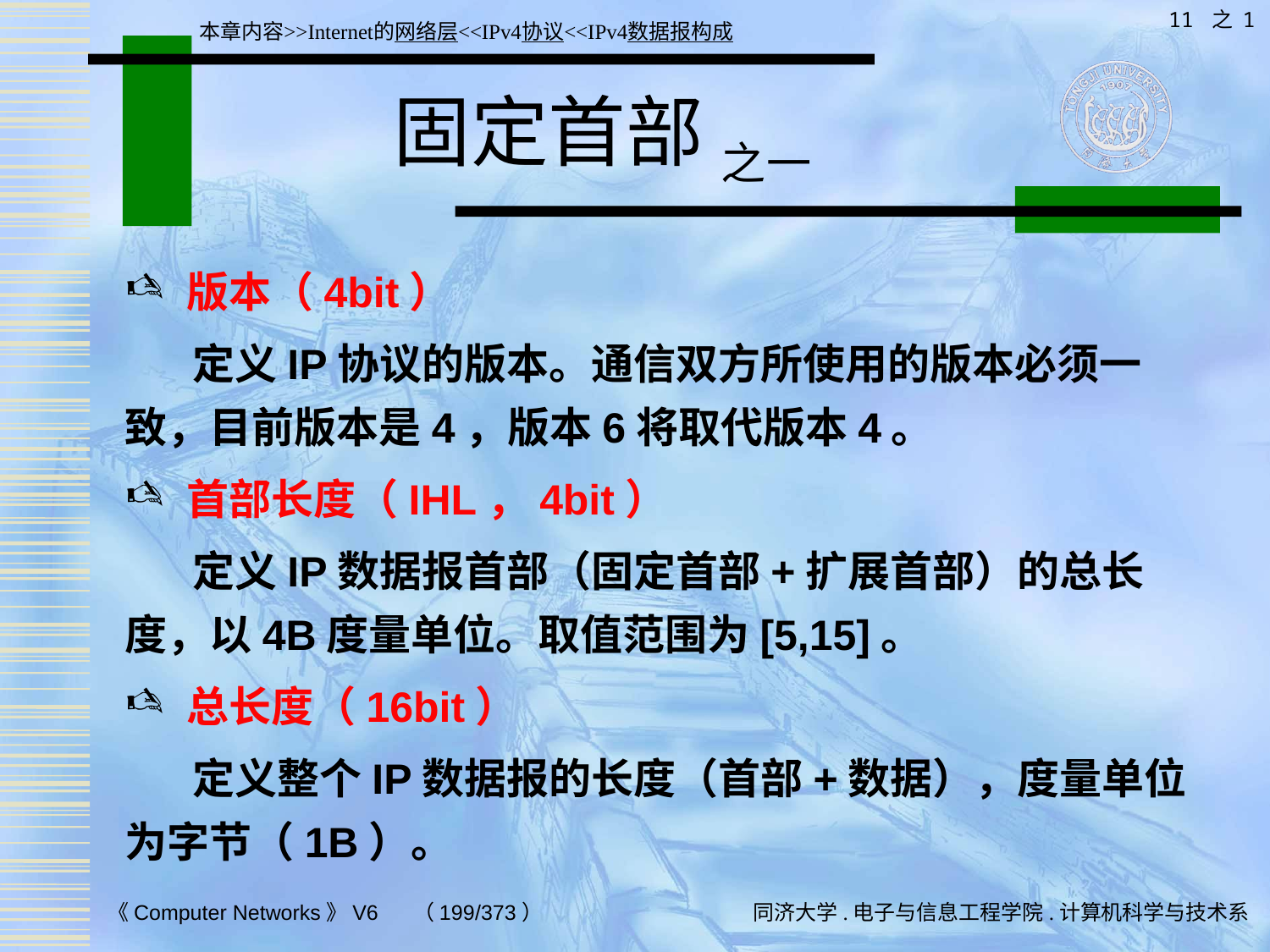

11 之 1
本章内容>>Internet的网络层<<IPv4协议<<IPv4数据报构成
# 固定首部 之一
版本（4bit）
      定义IP协议的版本。通信双方所使用的版本必须一致，目前版本是4，版本6将取代版本4。
首部长度（IHL，4bit）
      定义IP数据报首部（固定首部+扩展首部）的总长度，以4B度量单位。取值范围为[5,15]。
总长度（16bit）
      定义整个IP数据报的长度（首部+数据），度量单位为字节（1B）。